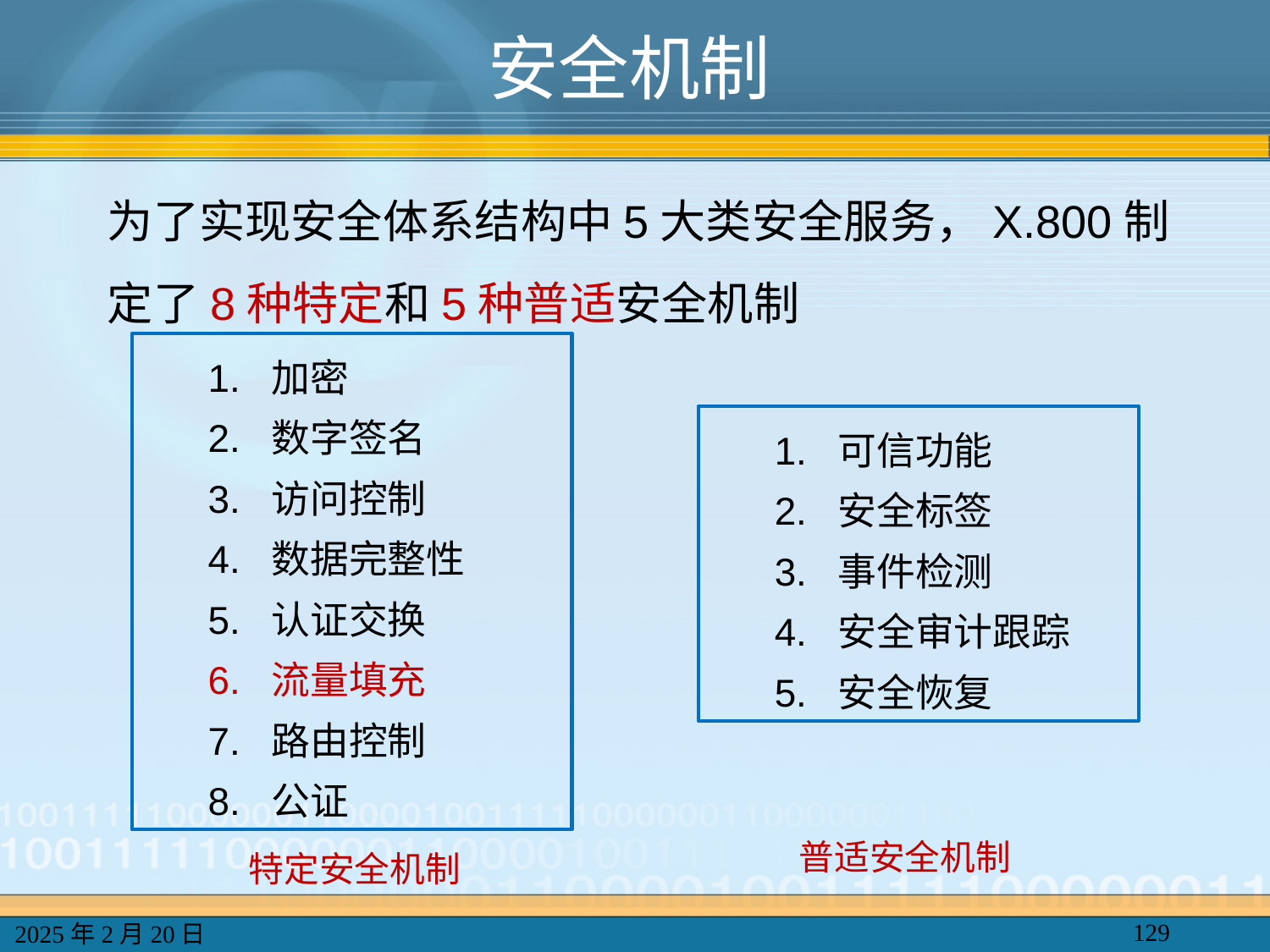

# 安全机制
为了实现安全体系结构中5大类安全服务，X.800制定了8种特定和5种普适安全机制
加密
数字签名
访问控制
数据完整性
认证交换
流量填充
路由控制
公证
可信功能
安全标签
事件检测
安全审计跟踪
安全恢复
普适安全机制
特定安全机制
129
2025年2月20日